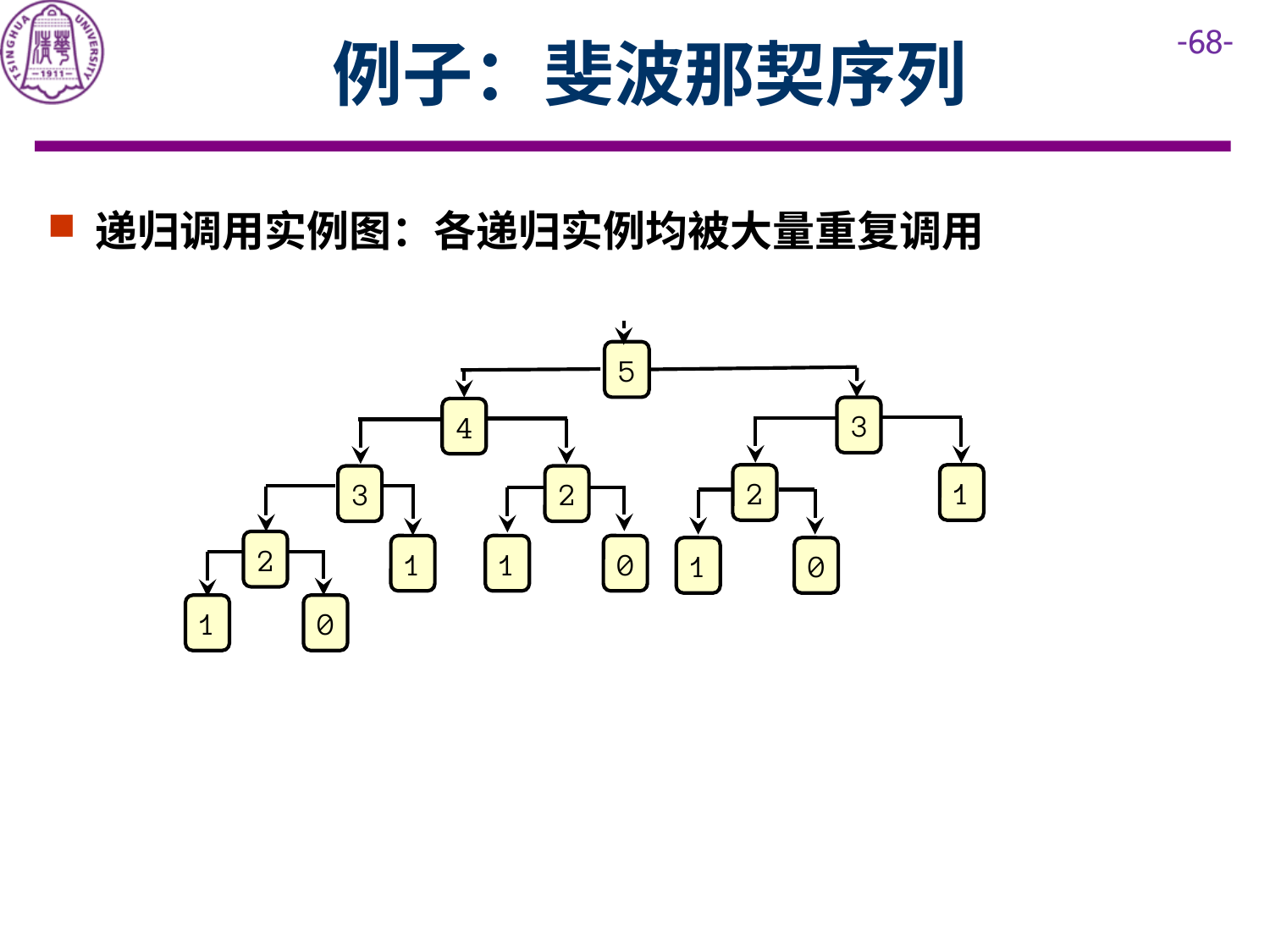

# 例子：斐波那契序列
递归调用实例图：各递归实例均被大量重复调用
5
3
4
2
1
2
3
2
1
1
0
1
0
1
0